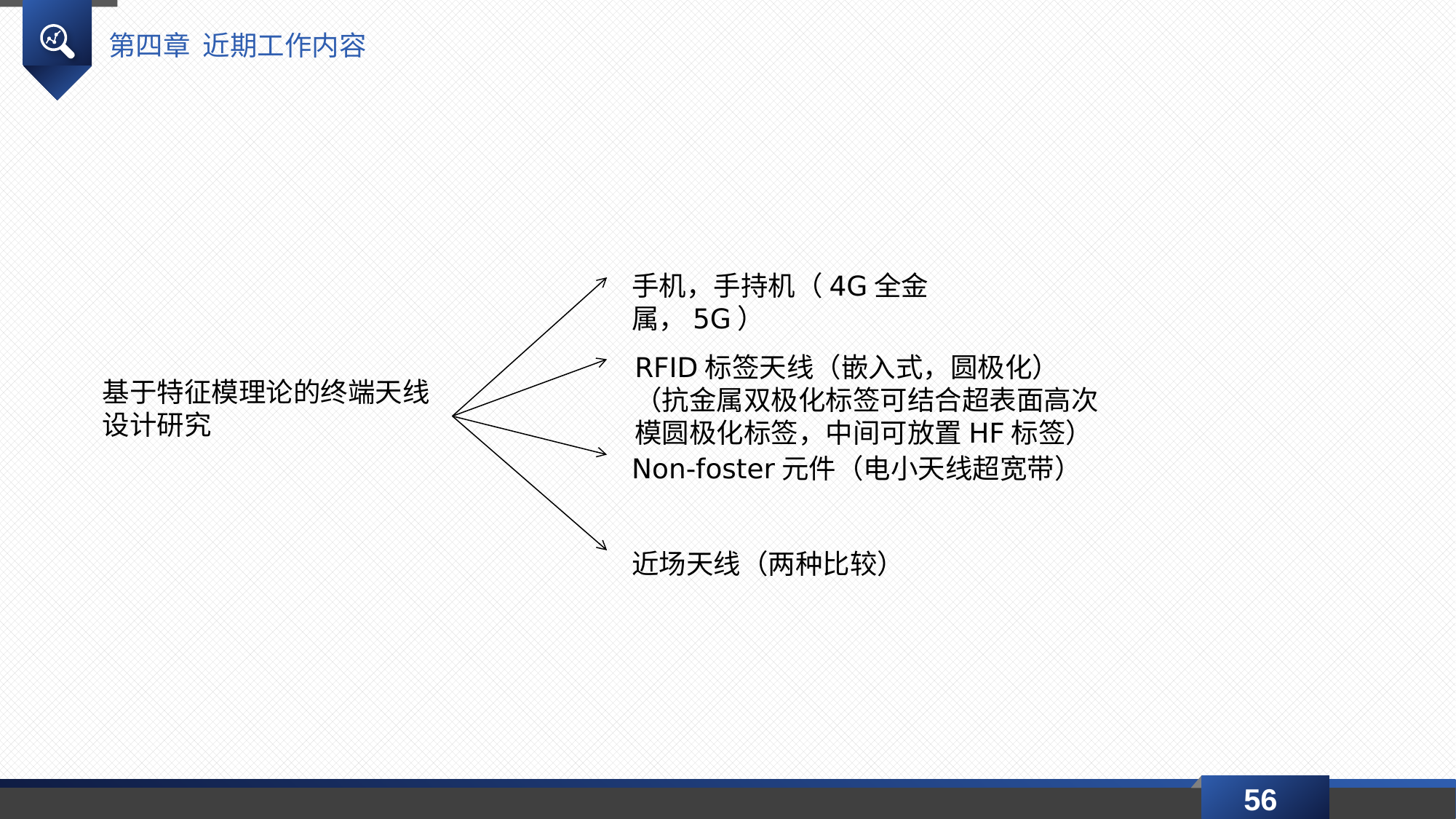

第四章  近期工作内容
手机，手持机（4G全金属，5G）
RFID标签天线（嵌入式，圆极化）
（抗金属双极化标签可结合超表面高次模圆极化标签，中间可放置HF标签）
基于特征模理论的终端天线设计研究
Non-foster元件（电小天线超宽带）
近场天线（两种比较）

56